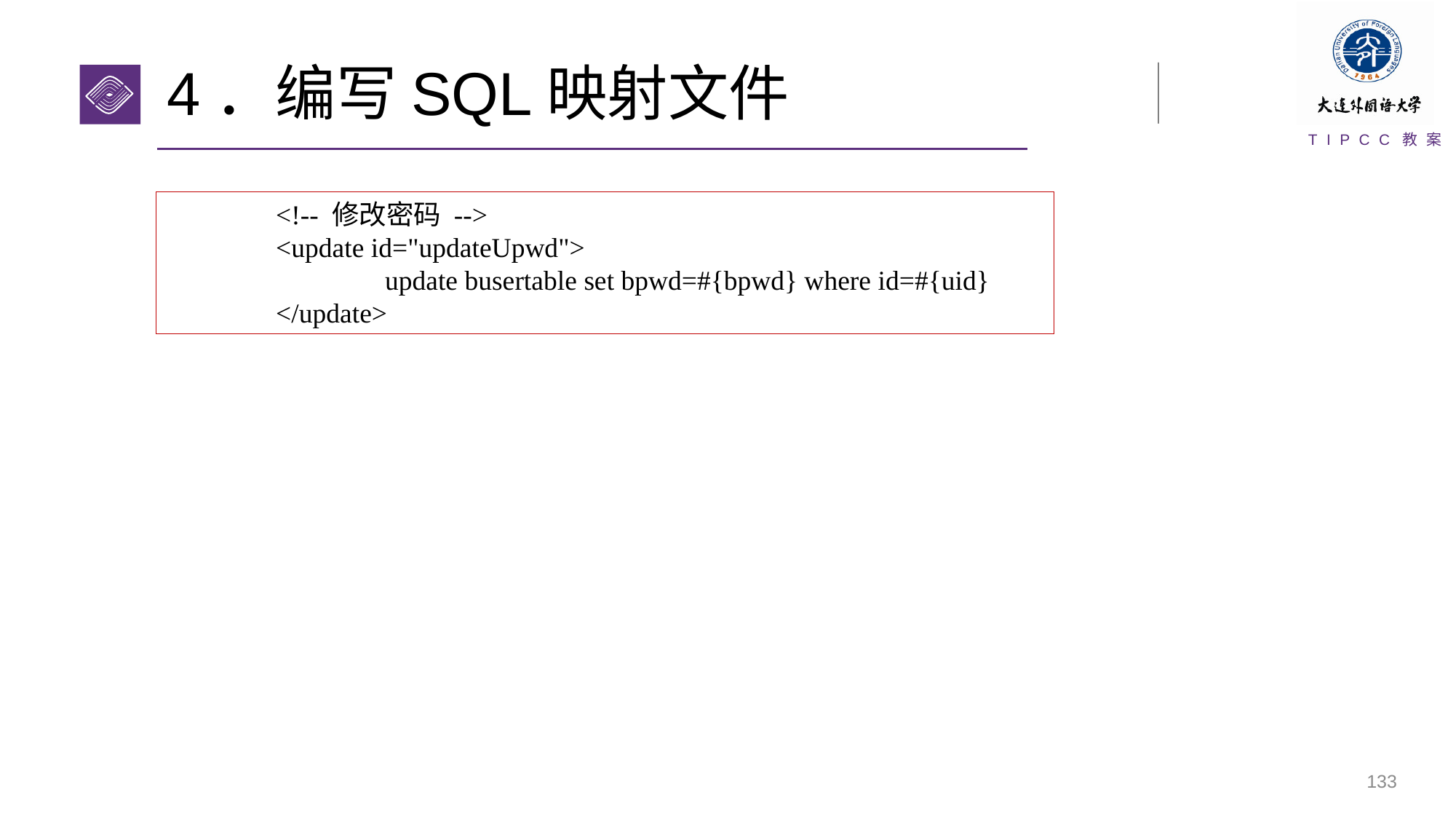

# 4．编写SQL映射文件
	<!-- 修改密码 -->
	<update id="updateUpwd">
		update busertable set bpwd=#{bpwd} where id=#{uid}
	</update>
133